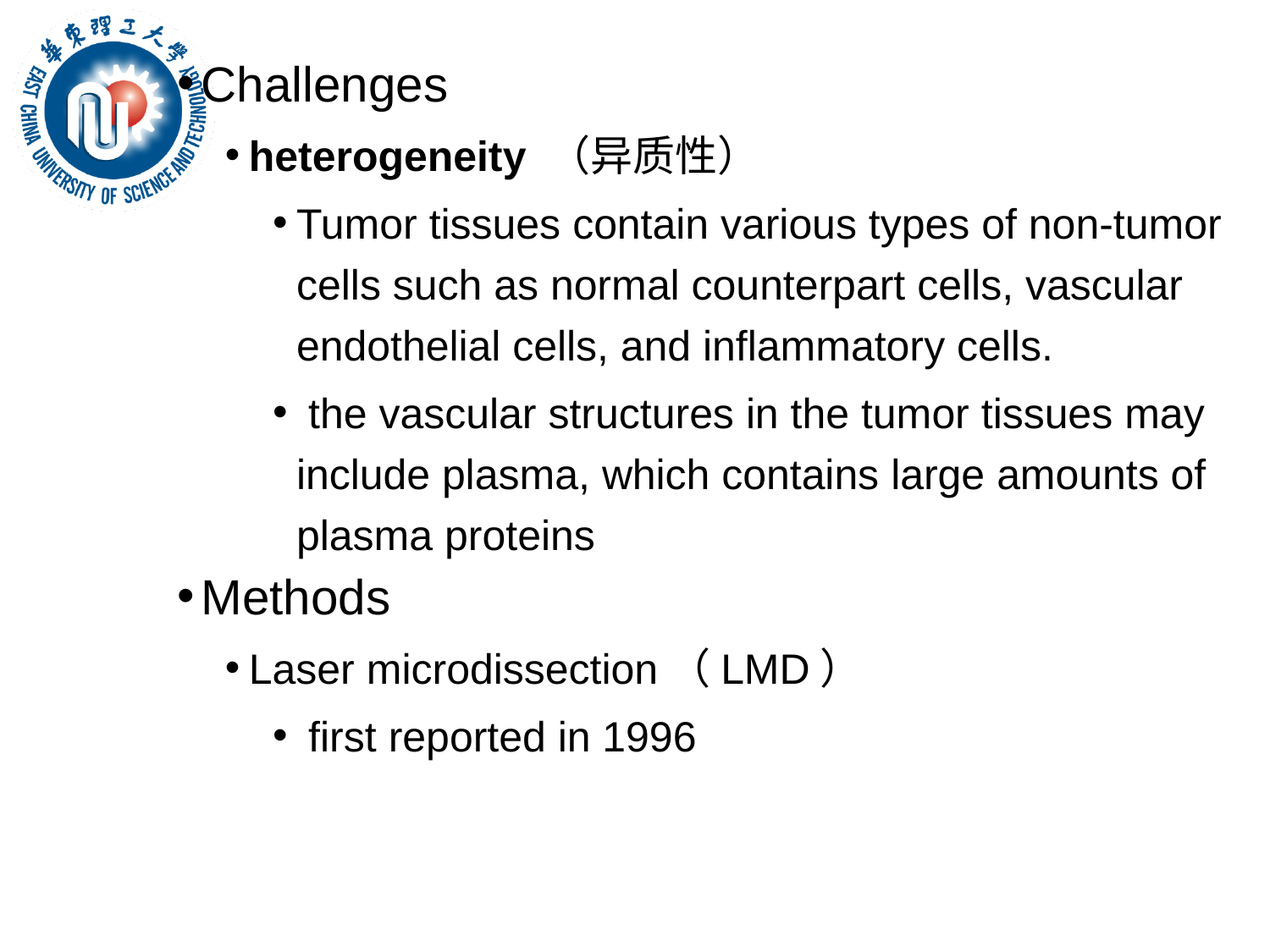

Challenges
heterogeneity （异质性）
Tumor tissues contain various types of non-tumor cells such as normal counterpart cells, vascular endothelial cells, and inflammatory cells.
 the vascular structures in the tumor tissues may include plasma, which contains large amounts of plasma proteins
Methods
Laser microdissection（LMD）
 first reported in 1996